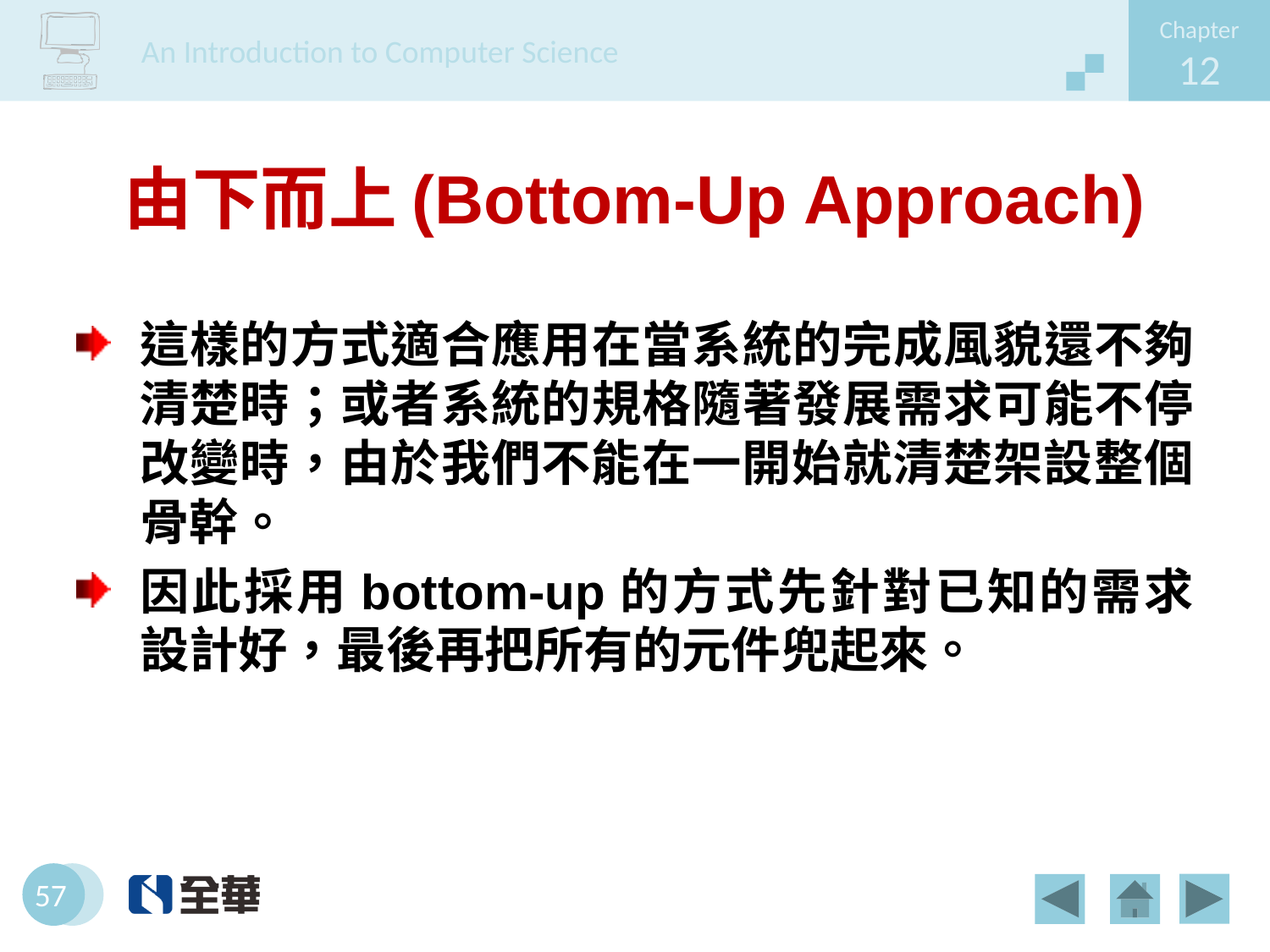

# 由下而上(Bottom-Up Approach)
這樣的方式適合應用在當系統的完成風貌還不夠清楚時；或者系統的規格隨著發展需求可能不停改變時，由於我們不能在一開始就清楚架設整個骨幹。
因此採用bottom-up的方式先針對已知的需求設計好，最後再把所有的元件兜起來。